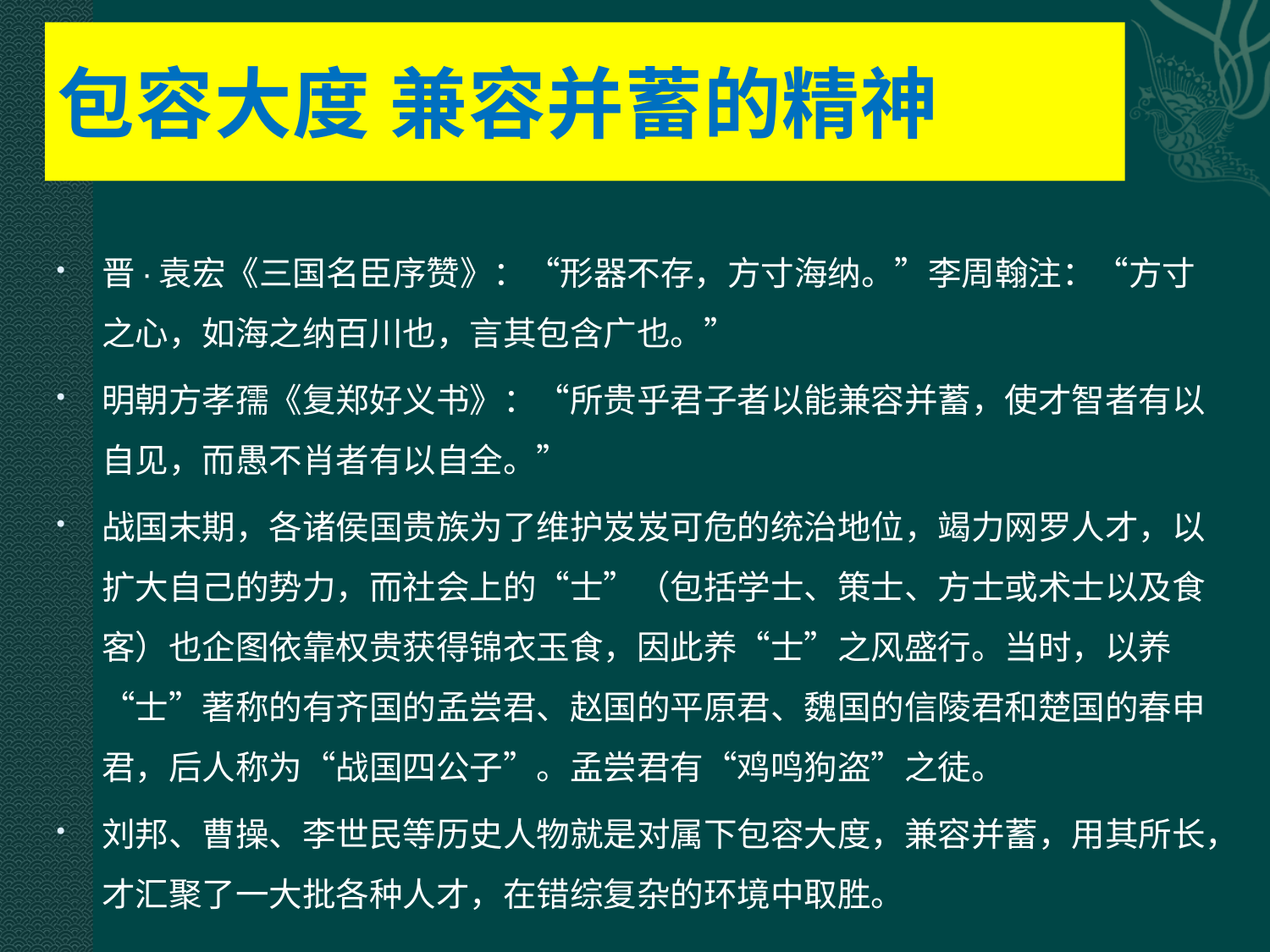

# 包容大度 兼容并蓄的精神
晋·袁宏《三国名臣序赞》：“形器不存，方寸海纳。”李周翰注：“方寸之心，如海之纳百川也，言其包含广也。”
明朝方孝孺《复郑好义书》：“所贵乎君子者以能兼容并蓄，使才智者有以自见，而愚不肖者有以自全。”
战国末期，各诸侯国贵族为了维护岌岌可危的统治地位，竭力网罗人才，以扩大自己的势力，而社会上的“士”（包括学士、策士、方士或术士以及食客）也企图依靠权贵获得锦衣玉食，因此养“士”之风盛行。当时，以养“士”著称的有齐国的孟尝君、赵国的平原君、魏国的信陵君和楚国的春申君，后人称为“战国四公子”。孟尝君有“鸡鸣狗盗”之徒。
刘邦、曹操、李世民等历史人物就是对属下包容大度，兼容并蓄，用其所长，才汇聚了一大批各种人才，在错综复杂的环境中取胜。